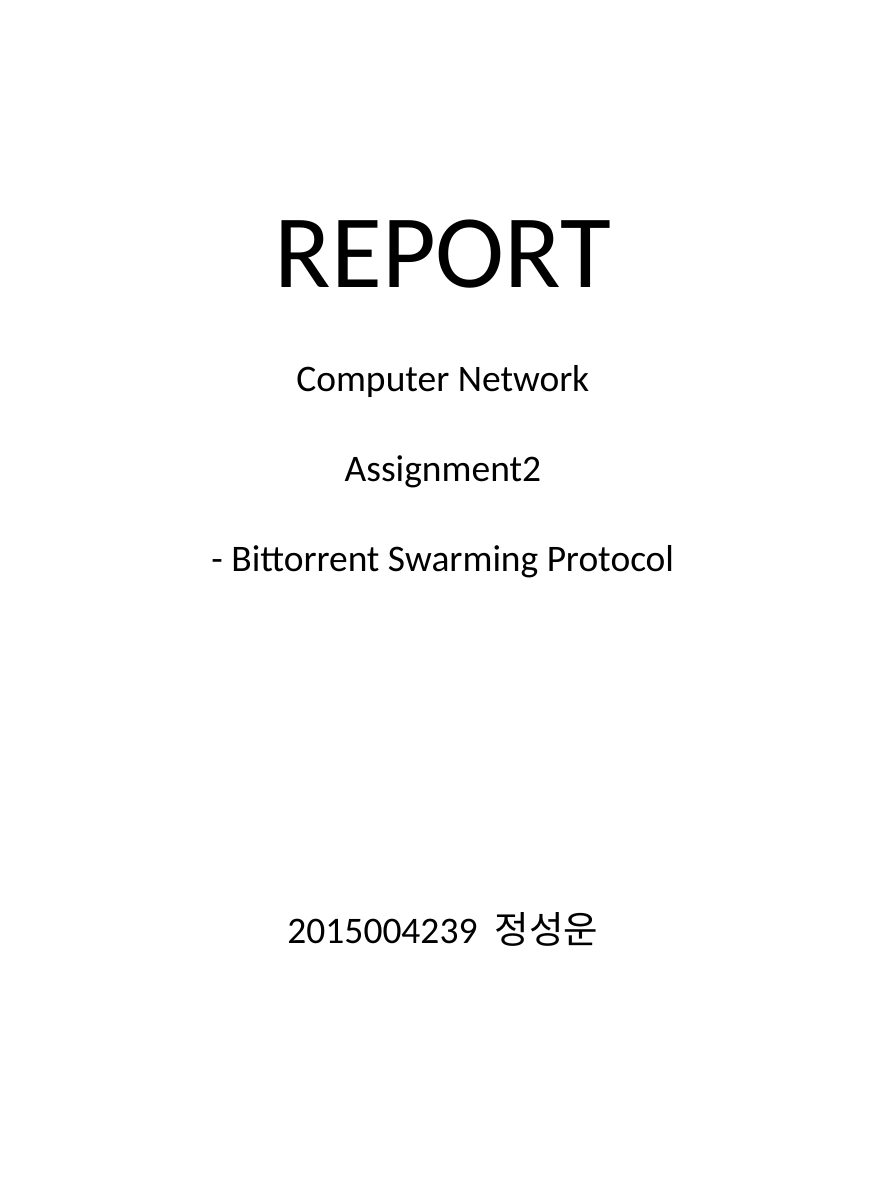

REPORT

Computer Network

Assignment2

- Bittorrent Swarming Protocol

2015004239 정성운